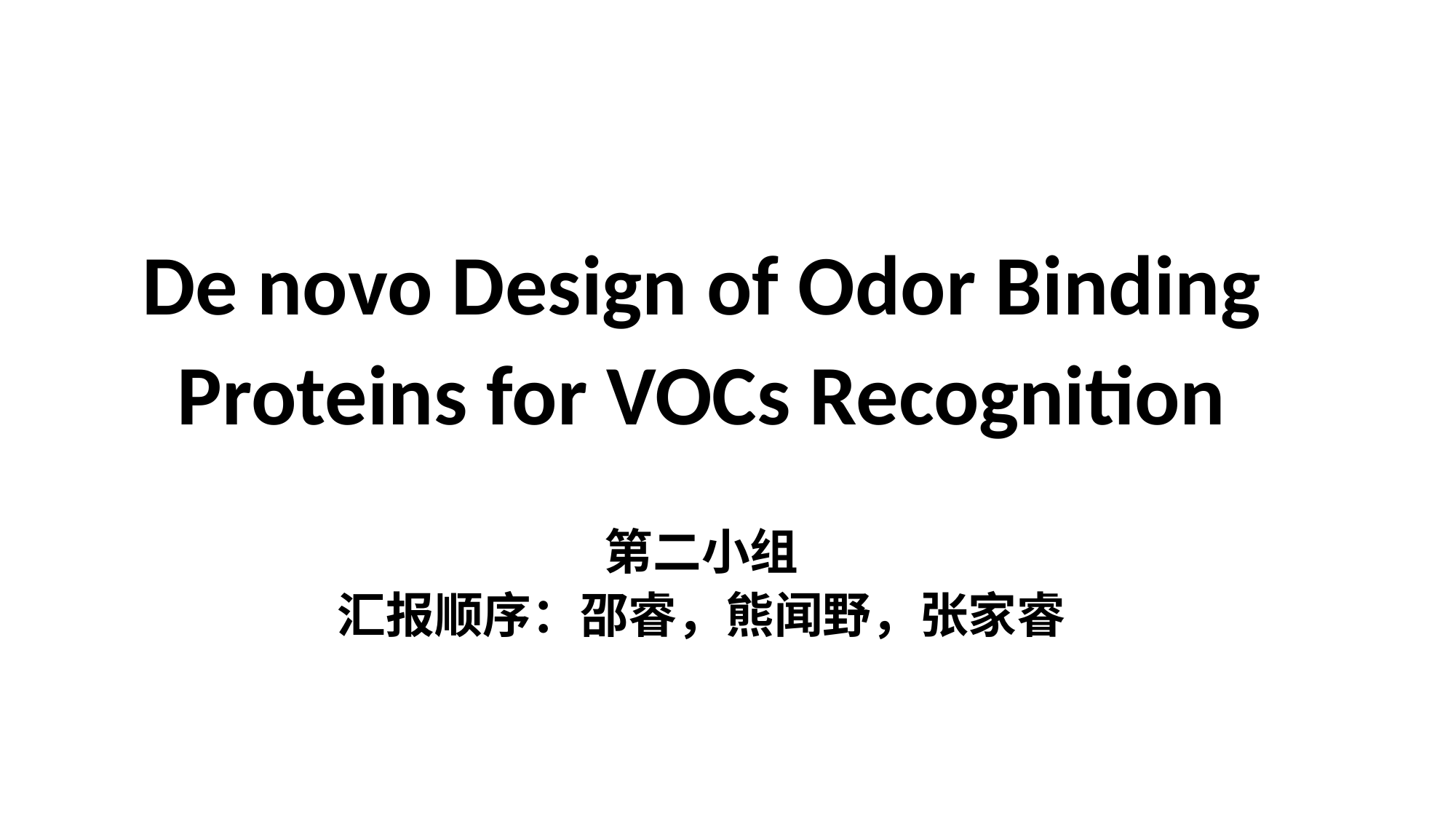

De novo Design of Odor Binding Proteins for VOCs Recognition
第二小组
汇报顺序：邵睿，熊闻野，张家睿